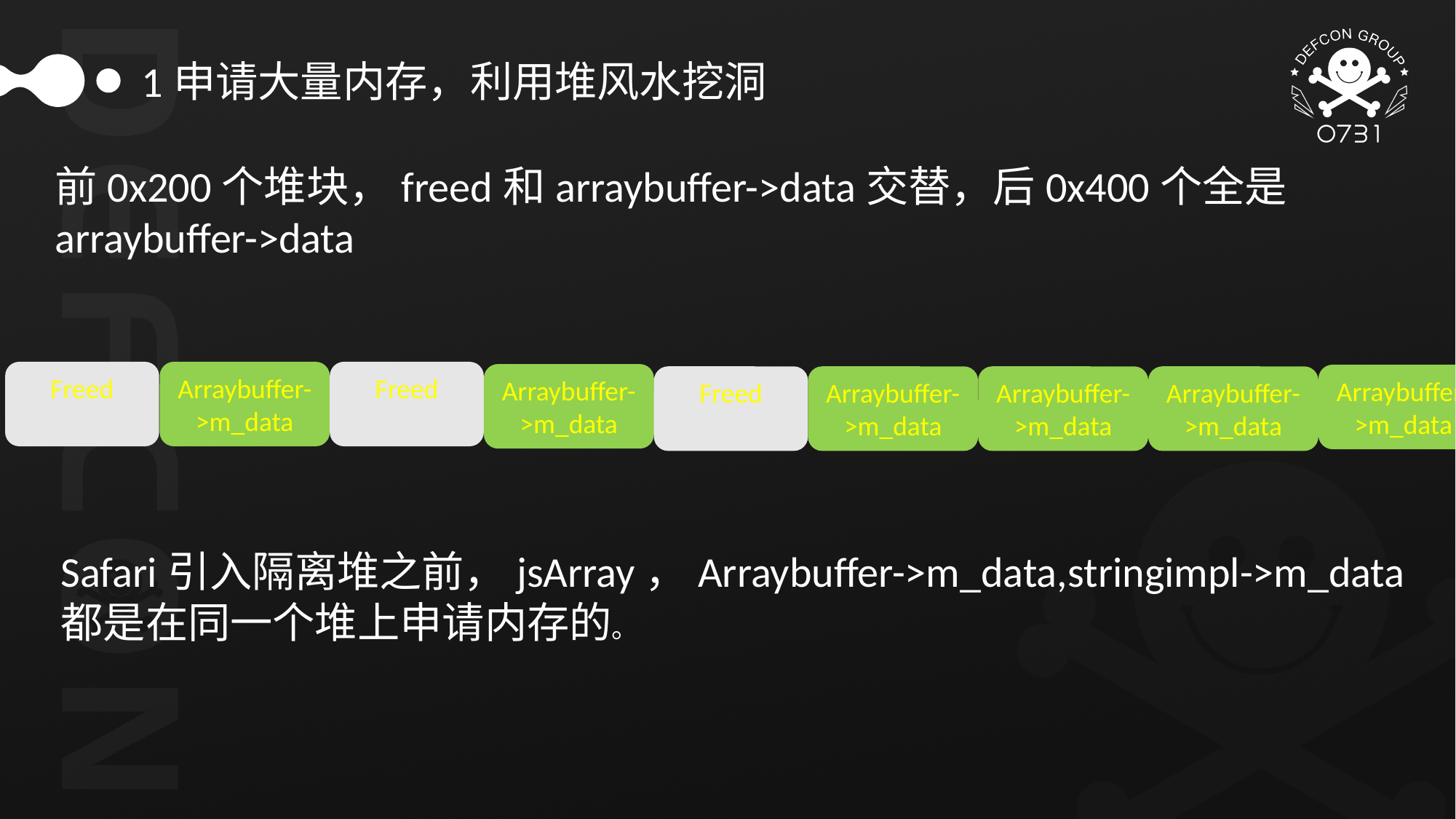

1申请大量内存，利用堆风水挖洞

前0x200个堆块，freed和arraybuffer->data交替，后0x400个全是arraybuffer->data

Freed

Arraybuffer->m_data
Freed

Arraybuffer->m_data
Arraybuffer->m_data
Freed

Arraybuffer->m_data
Arraybuffer->m_data
Arraybuffer->m_data

Safari引入隔离堆之前，jsArray，Arraybuffer->m_data,stringimpl->m_data
都是在同一个堆上申请内存的。